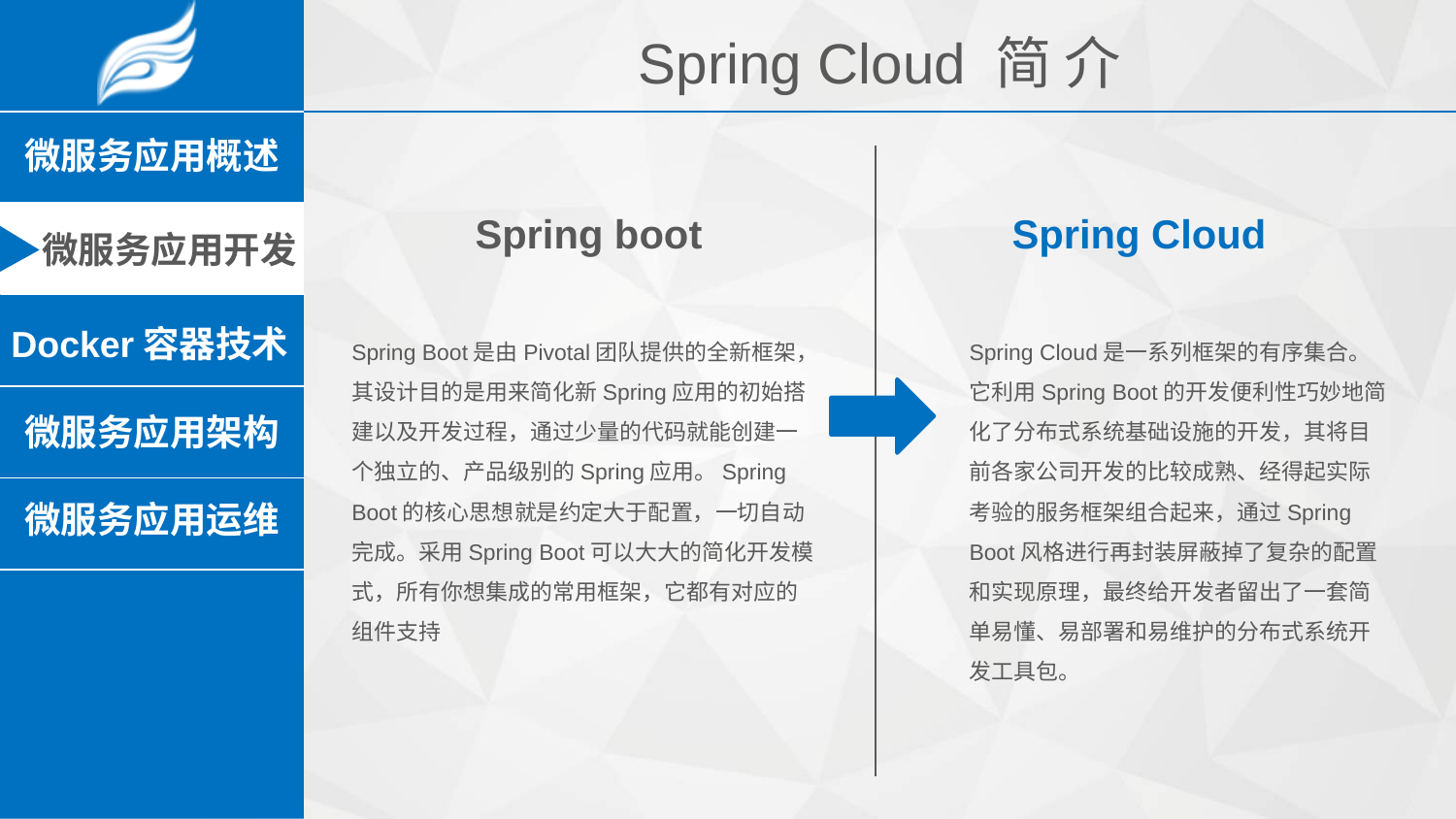

Spring Cloud 简 介
Spring boot
Spring Cloud
Spring Boot是由Pivotal团队提供的全新框架，其设计目的是用来简化新Spring应用的初始搭建以及开发过程，通过少量的代码就能创建一个独立的、产品级别的Spring应用。Spring Boot的核心思想就是约定大于配置，一切自动完成。采用Spring Boot可以大大的简化开发模式，所有你想集成的常用框架，它都有对应的组件支持
Spring Cloud是一系列框架的有序集合。它利用Spring Boot的开发便利性巧妙地简化了分布式系统基础设施的开发，其将目前各家公司开发的比较成熟、经得起实际考验的服务框架组合起来，通过Spring Boot风格进行再封装屏蔽掉了复杂的配置和实现原理，最终给开发者留出了一套简单易懂、易部署和易维护的分布式系统开发工具包。